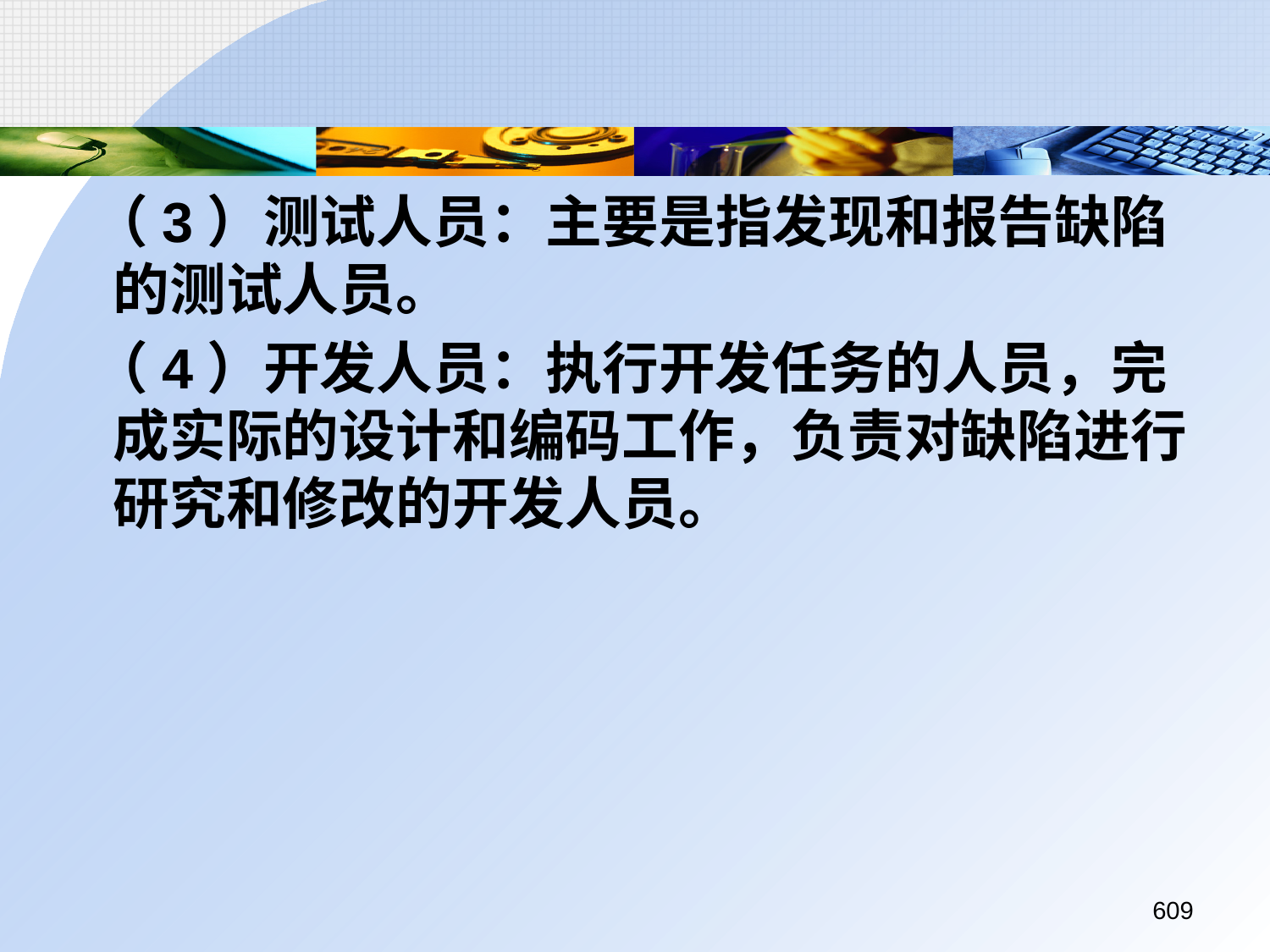

（3）测试人员：主要是指发现和报告缺陷的测试人员。
 （4）开发人员：执行开发任务的人员，完成实际的设计和编码工作，负责对缺陷进行研究和修改的开发人员。

609